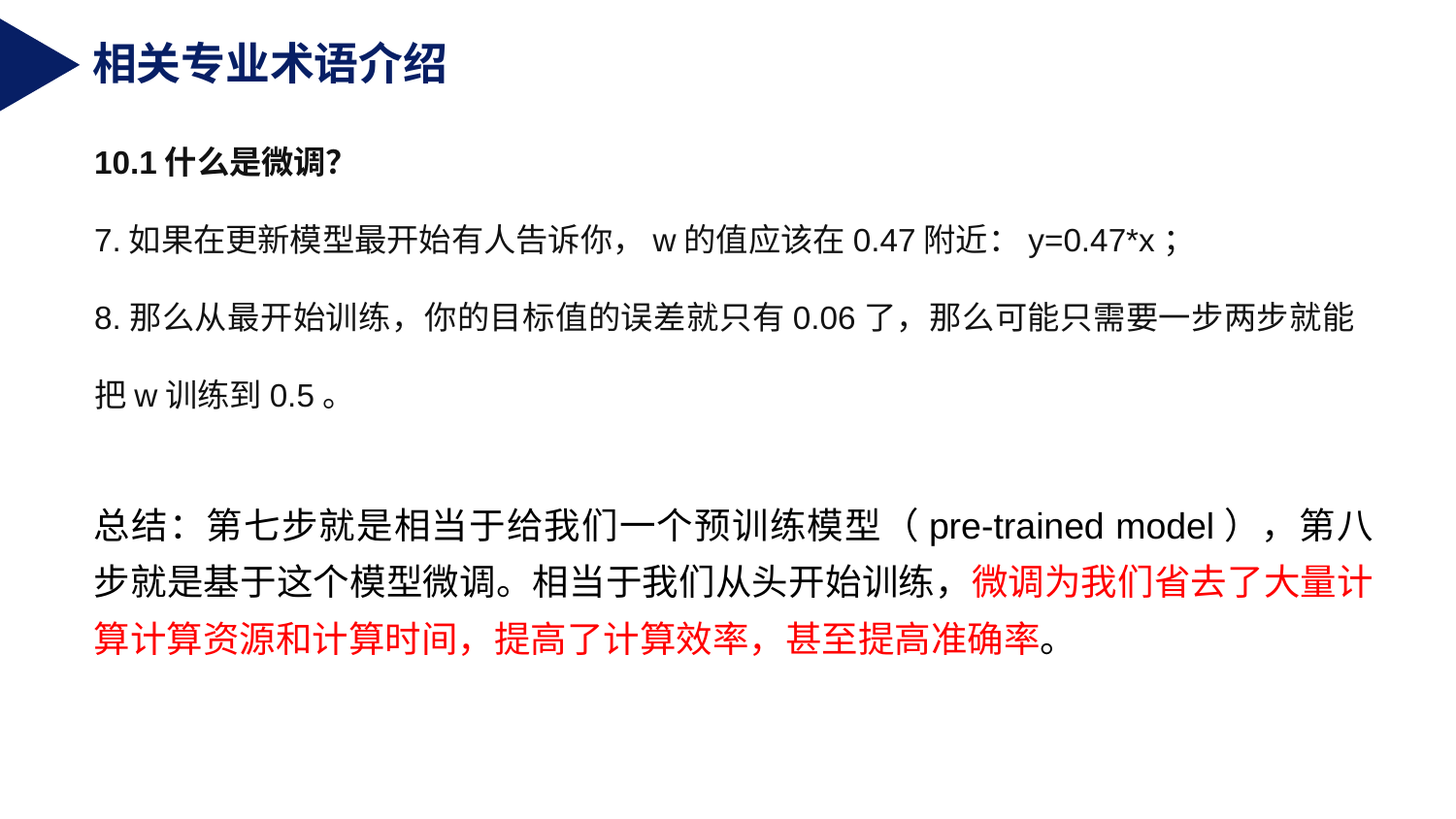

相关专业术语介绍
10.1什么是微调？
7.如果在更新模型最开始有人告诉你，w的值应该在0.47附近：y=0.47*x；
8.那么从最开始训练，你的目标值的误差就只有0.06了，那么可能只需要一步两步就能把w训练到0.5。

总结：第七步就是相当于给我们一个预训练模型（pre-trained model），第八步就是基于这个模型微调。相当于我们从头开始训练，微调为我们省去了大量计算计算资源和计算时间，提高了计算效率，甚至提高准确率。